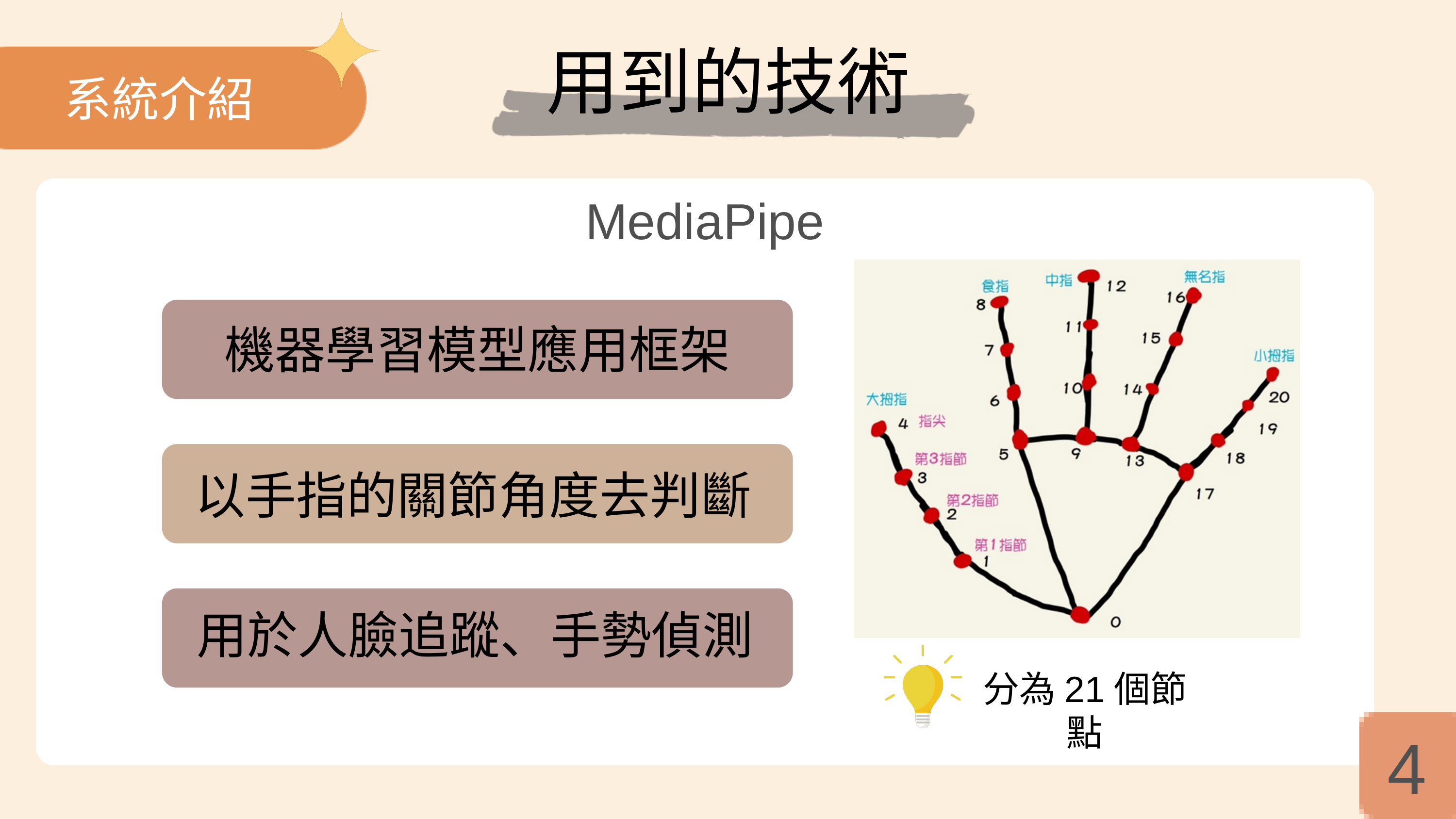

用到的技術

系統介紹

MediaPipe

機器學習模型應用框架

以手指的關節角度去判斷

用於人臉追蹤、手勢偵測

分為21個節點

Time: 5 minutes
4